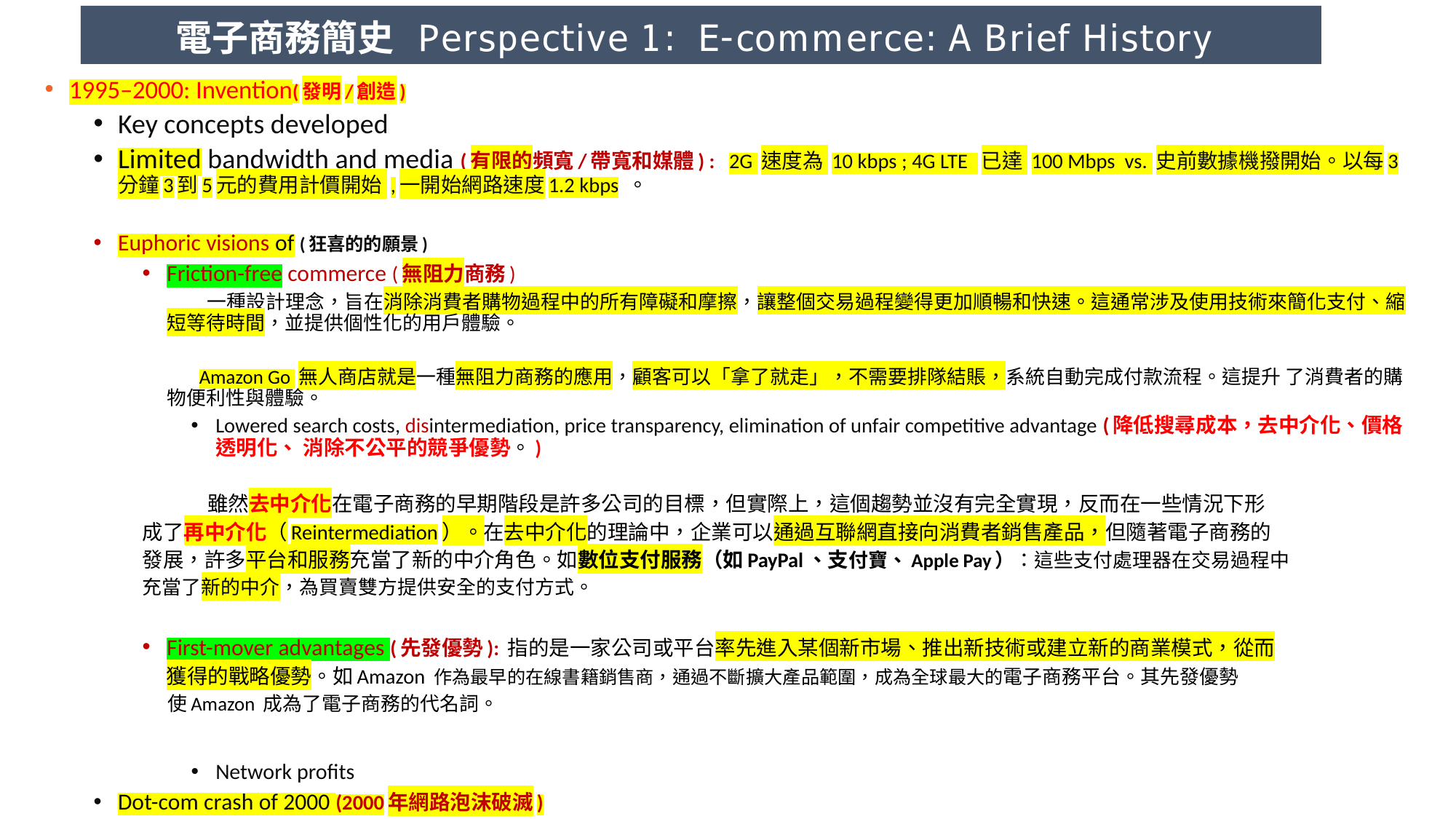

電子商務簡史  Perspective 1:  E-commerce: A Brief History
1995–2000: Invention(發明/創造)
Key concepts developed
Limited bandwidth and media (有限的頻寬/帶寬和媒體) :   2G 速度為 10 kbps ; 4G LTE  已達 100 Mbps  vs. 史前數據機撥開始。以每3分鐘3到5元的費用計價開始 ,一開始網路速度1.2 kbps 。

Euphoric visions of (狂喜的的願景)
Friction-free commerce (無阻力商務)
              一種設計理念，旨在消除消費者購物過程中的所有障礙和摩擦，讓整個交易過程變得更加順暢和快速。這通常涉及使用技術來簡化支付、縮短等待時間，並提供個性化的用戶體驗。

             Amazon Go 無人商店就是一種無阻力商務的應用，顧客可以「拿了就走」，不需要排隊結賬，系統自動完成付款流程。這提升 了消費者的購物便利性與體驗。
Lowered search costs, disintermediation, price transparency, elimination of unfair competitive advantage (降低搜尋成本，去中介化、價格透明化、 消除不公平的競爭優勢。)

             雖然去中介化在電子商務的早期階段是許多公司的目標，但實際上，這個趨勢並沒有完全實現，反而在一些情況下形
成了再中介化（Reintermediation）。在去中介化的理論中，企業可以通過互聯網直接向消費者銷售產品，但隨著電子商務的
發展，許多平台和服務充當了新的中介角色。如數位支付服務（如PayPal、支付寶、Apple Pay）：這些支付處理器在交易過程中
充當了新的中介，為買賣雙方提供安全的支付方式。

First-mover advantages (先發優勢): 指的是一家公司或平台率先進入某個新市場、推出新技術或建立新的商業模式，從而
     獲得的戰略優勢。如Amazon 作為最早的在線書籍銷售商，通過不斷擴大產品範圍，成為全球最大的電子商務平台。其先發優勢
     使Amazon 成為了電子商務的代名詞。

Network profits
Dot-com crash of 2000 (2000年網路泡沫破滅)